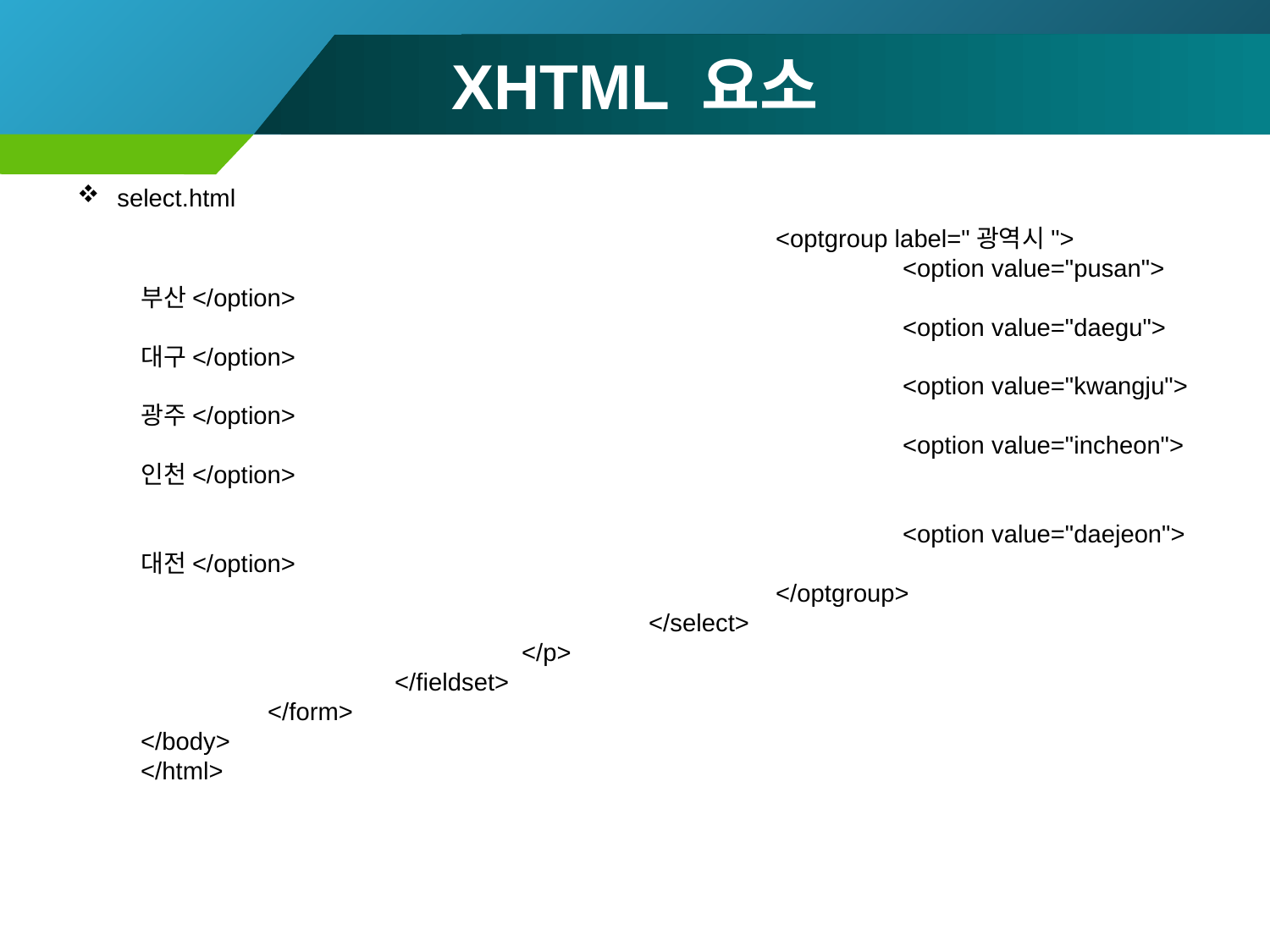

# XHTML 요소
select.html
					<optgroup label="광역시">
						<option value="pusan">부산</option>
						<option value="daegu">대구</option>
						<option value="kwangju">광주</option>
						<option value="incheon">인천</option>

						<option value="daejeon">대전</option>
					</optgroup>
				</select>
			</p>
		</fieldset>
	</form>
</body>
</html>

125